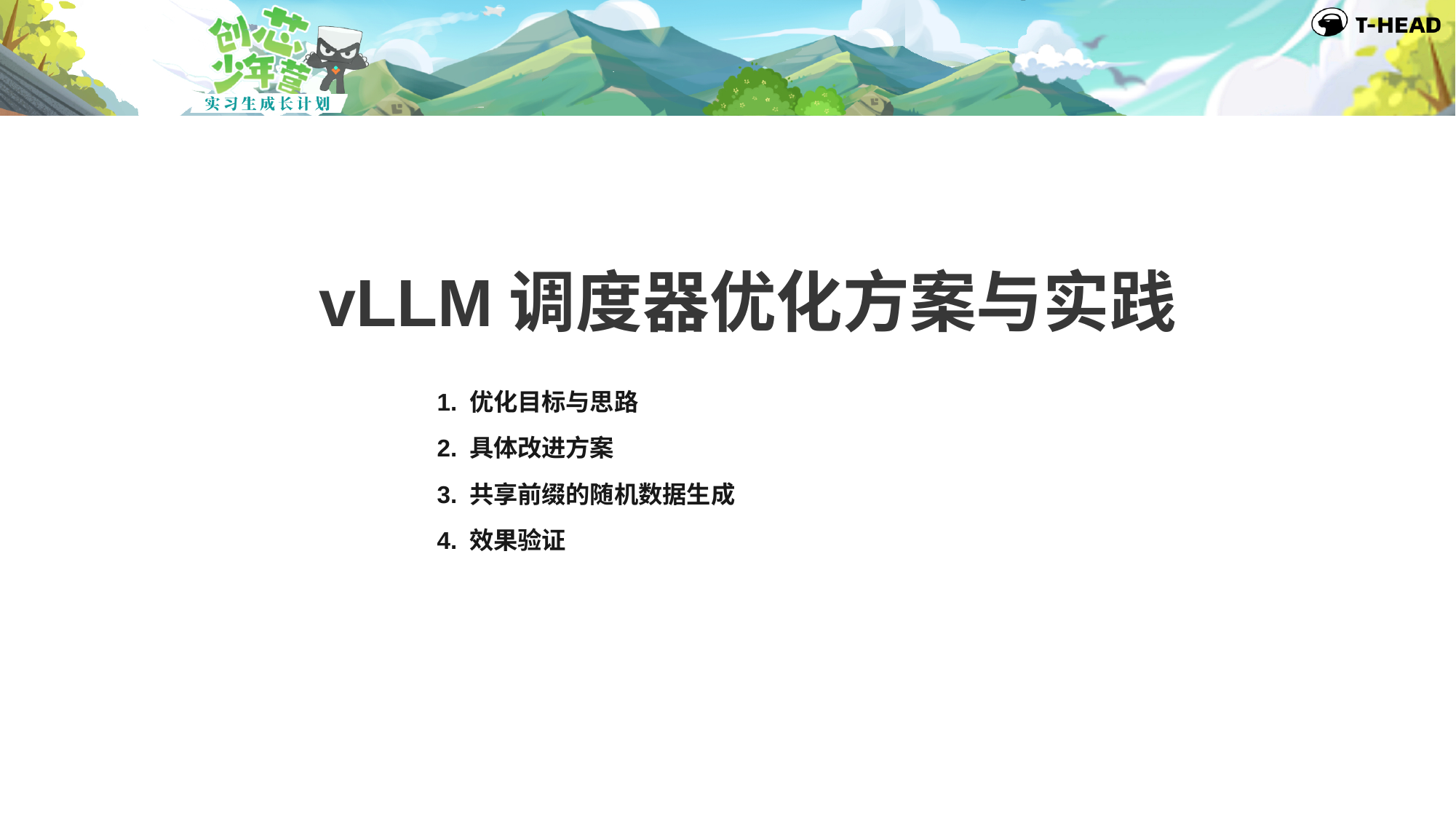

# vLLM调度器优化方案与实践
| 1. 优化目标与思路 |
| --- |
| 2. 具体改进方案 |
| 3. 共享前缀的随机数据生成 |
| 4. 效果验证 |